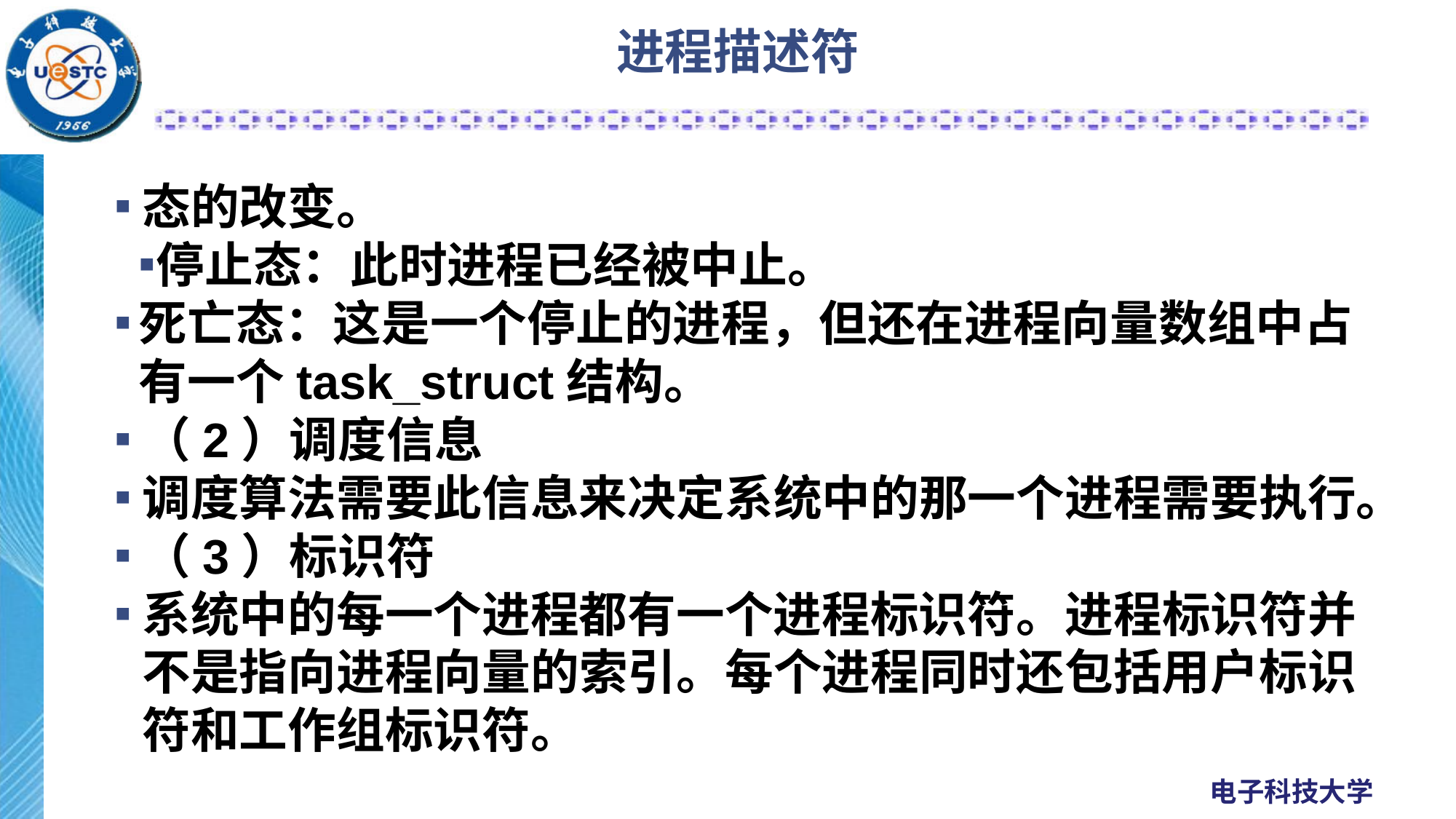

# 进程描述符
态的改变。
停止态：此时进程已经被中止。
死亡态：这是一个停止的进程，但还在进程向量数组中占有一个task_struct结构。
（2）调度信息
调度算法需要此信息来决定系统中的那一个进程需要执行。
（3）标识符
系统中的每一个进程都有一个进程标识符。进程标识符并不是指向进程向量的索引。每个进程同时还包括用户标识符和工作组标识符。